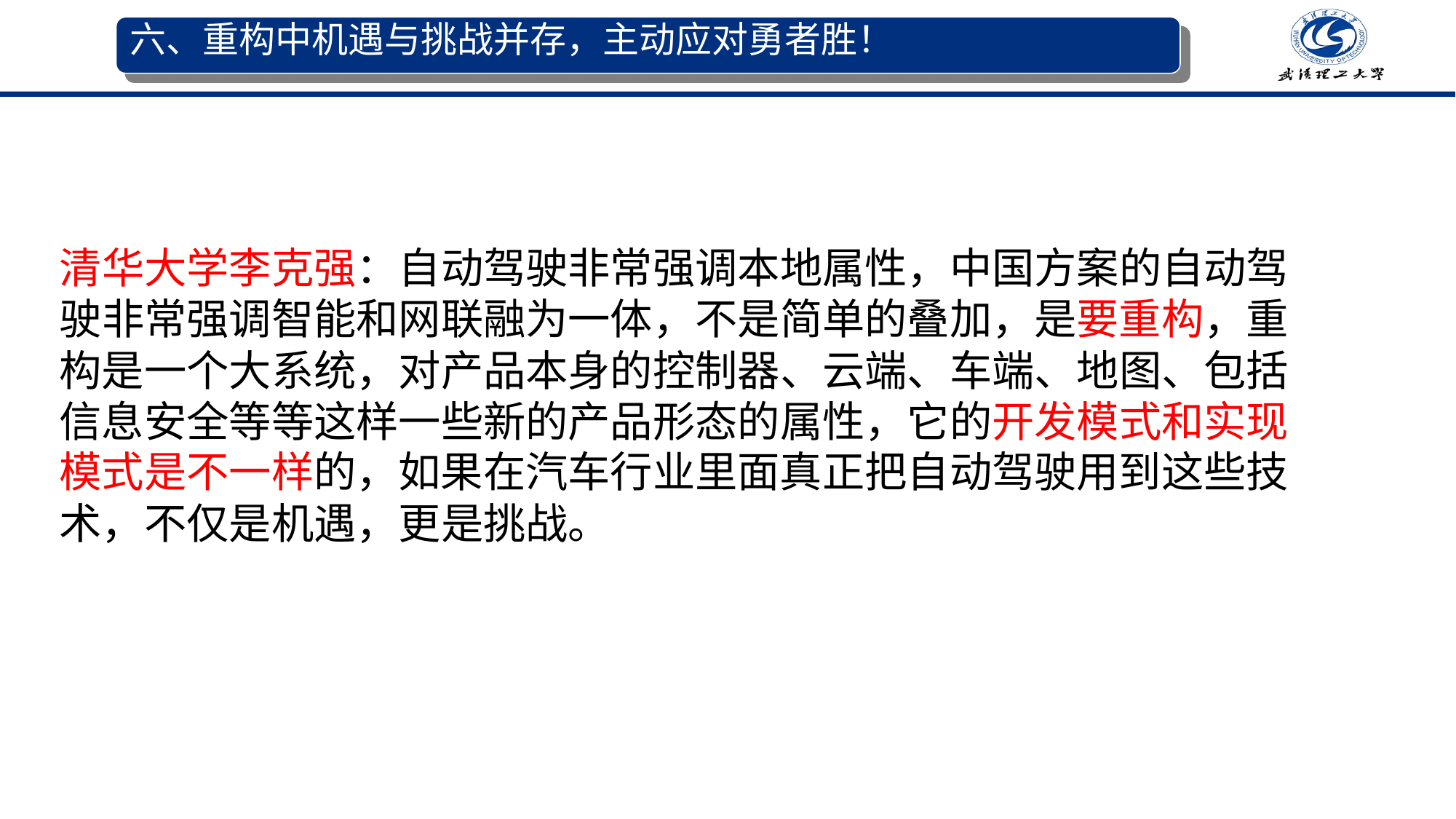

六、重构中机遇与挑战并存，主动应对勇者胜！
清华大学李克强：自动驾驶非常强调本地属性，中国方案的自动驾驶非常强调智能和网联融为一体，不是简单的叠加，是要重构，重构是一个大系统，对产品本身的控制器、云端、车端、地图、包括信息安全等等这样一些新的产品形态的属性，它的开发模式和实现模式是不一样的，如果在汽车行业里面真正把自动驾驶用到这些技术，不仅是机遇，更是挑战。